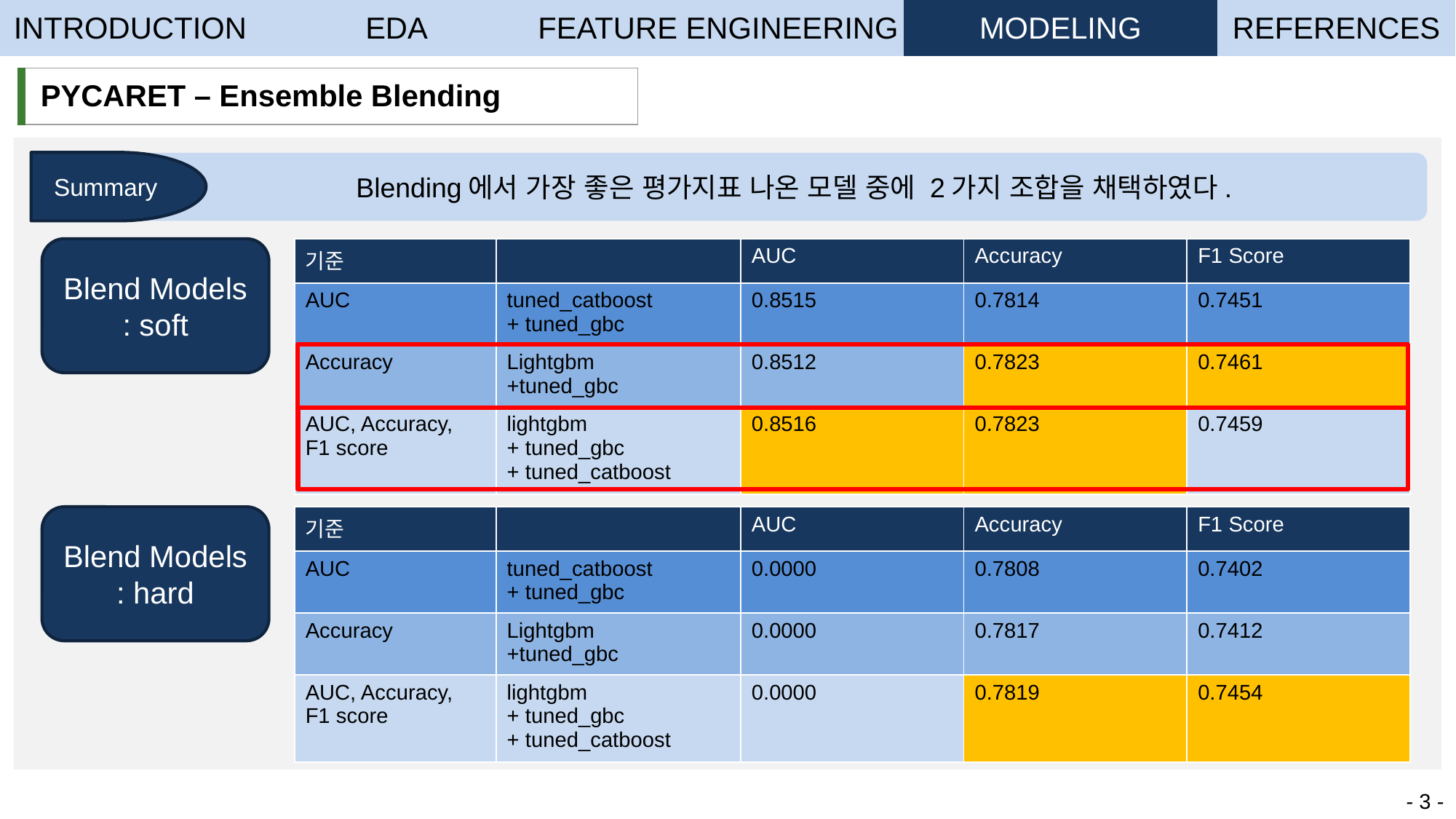

| INTRODUCTION | EDA | FEATURE ENGINEERING | MODELING | REFERENCES |
| --- | --- | --- | --- | --- |
| PYCARET – Ensemble Blending |
| --- |

Summary
                 Blending에서 가장 좋은 평가지표 나온 모델 중에 2가지 조합을 채택하였다.
Blend Models
: soft
| 기준 |  | AUC | Accuracy | F1 Score |
| --- | --- | --- | --- | --- |
| AUC | tuned\_catboost + tuned\_gbc | 0.8515 | 0.7814 | 0.7451 |
| Accuracy | Lightgbm +tuned\_gbc | 0.8512 | 0.7823 | 0.7461 |
| AUC, Accuracy, F1 score | lightgbm + tuned\_gbc + tuned\_catboost | 0.8516 | 0.7823 | 0.7459 |

Blend Models
: hard
| 기준 |  | AUC | Accuracy | F1 Score |
| --- | --- | --- | --- | --- |
| AUC | tuned\_catboost + tuned\_gbc | 0.0000 | 0.7808 | 0.7402 |
| Accuracy | Lightgbm +tuned\_gbc | 0.0000 | 0.7817 | 0.7412 |
| AUC, Accuracy, F1 score | lightgbm + tuned\_gbc + tuned\_catboost | 0.0000 | 0.7819 | 0.7454 |
- 3 -